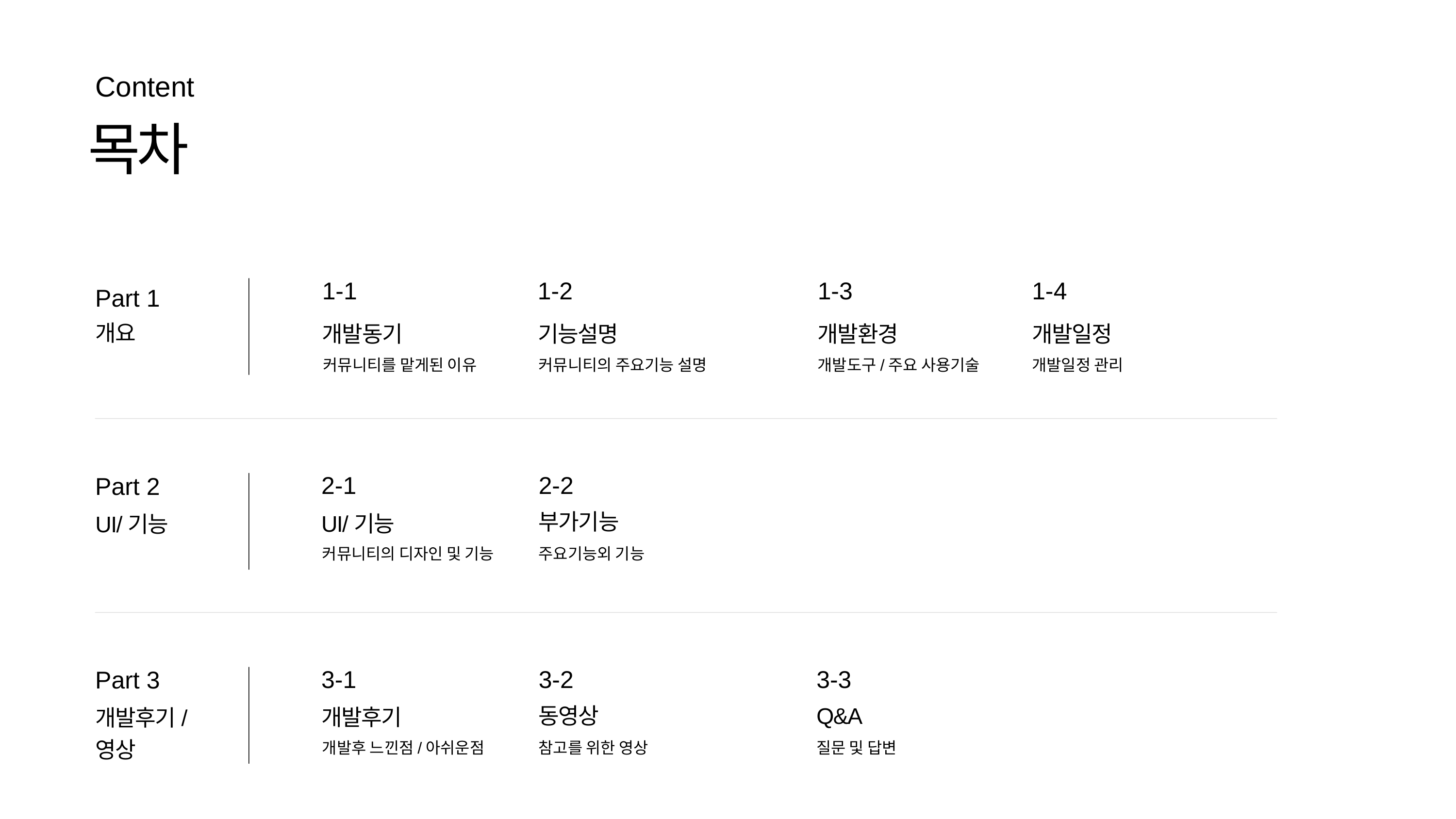

Content
목차
1-1
1-2
1-3
1-4
Part 1

개요
개발동기
기능설명
개발환경
개발일정
커뮤니티를 맡게된 이유
커뮤니티의 주요기능 설명
개발도구/주요 사용기술
개발일정 관리

2-1
2-2
Part 2

부가기능
UI/기능
UI/기능
커뮤니티의 디자인 및 기능
주요기능외 기능

3-1
3-2
3-3
Part 3

동영상
Q&A
개발후기
개발후기/영상
개발후 느낀점/아쉬운점
참고를 위한 영상
질문 및 답변